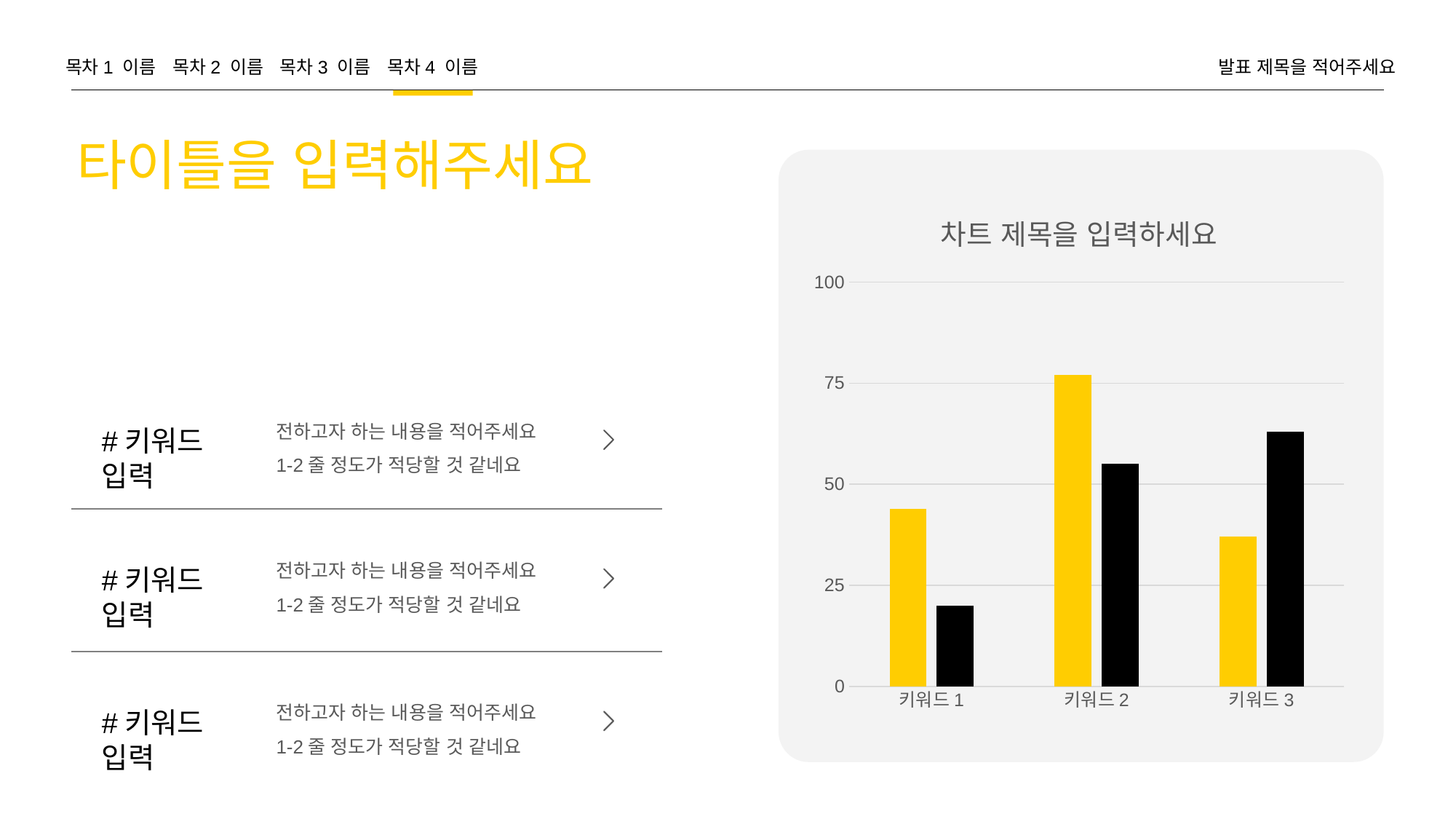

목차1 이름
목차2 이름
목차3 이름
목차4 이름
발표 제목을 적어주세요

타이틀을 입력해주세요

### Chart: 차트 제목을 입력하세요

| Category | #키워드2 | #키워드3 |
|---|---|---|
| 키워드1 | 44.0 | 20.0 |
| 키워드2 | 77.0 | 55.0 |
| 키워드3 | 37.0 | 63.0 |
전하고자 하는 내용을 적어주세요
1-2줄 정도가 적당할 것 같네요
#키워드 입력
전하고자 하는 내용을 적어주세요
1-2줄 정도가 적당할 것 같네요
#키워드 입력
전하고자 하는 내용을 적어주세요
1-2줄 정도가 적당할 것 같네요
#키워드 입력